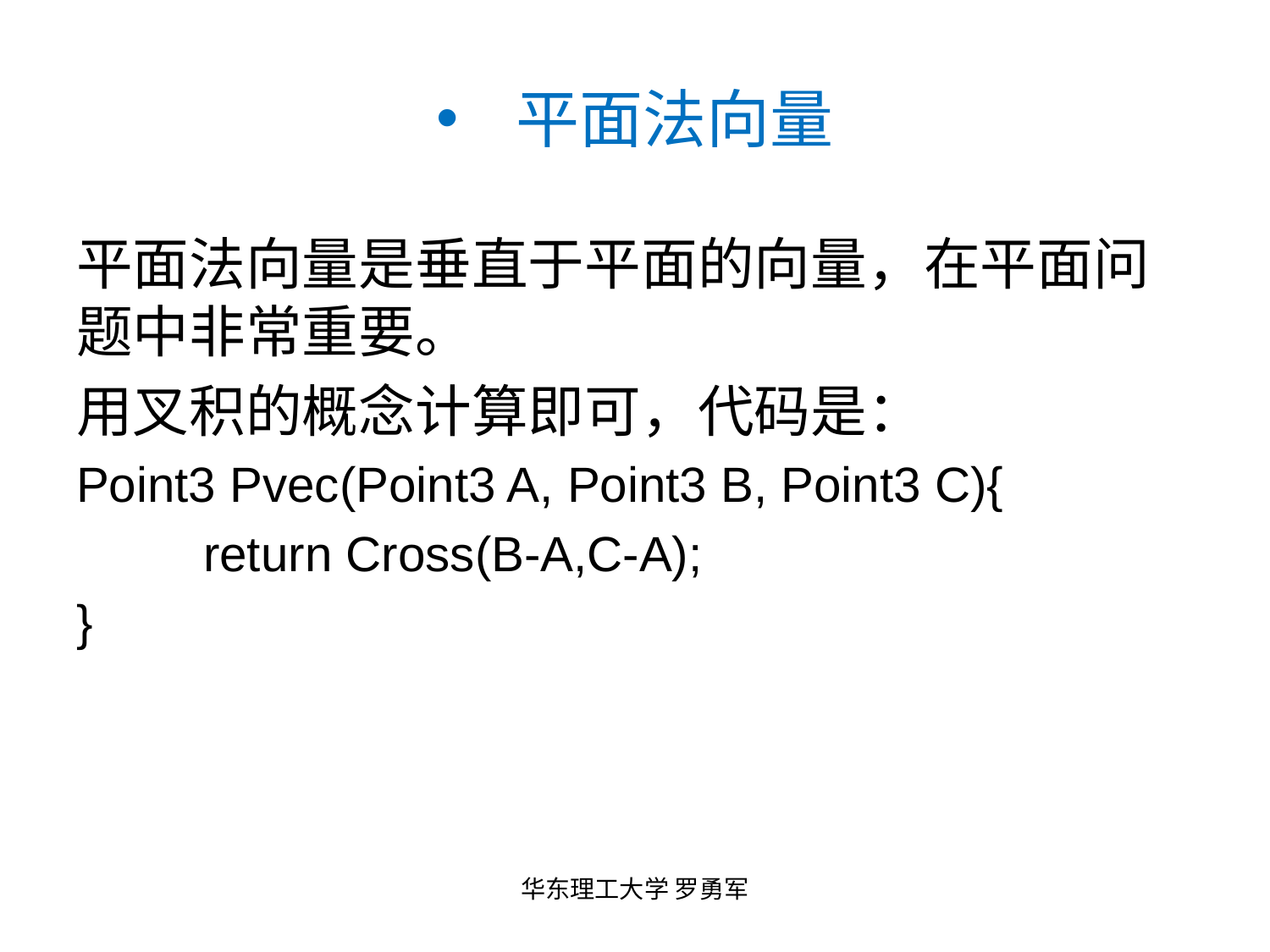

# 平面法向量
平面法向量是垂直于平面的向量，在平面问题中非常重要。
用叉积的概念计算即可，代码是：
Point3 Pvec(Point3 A, Point3 B, Point3 C){
	return Cross(B-A,C-A);
}

华东理工大学 罗勇军